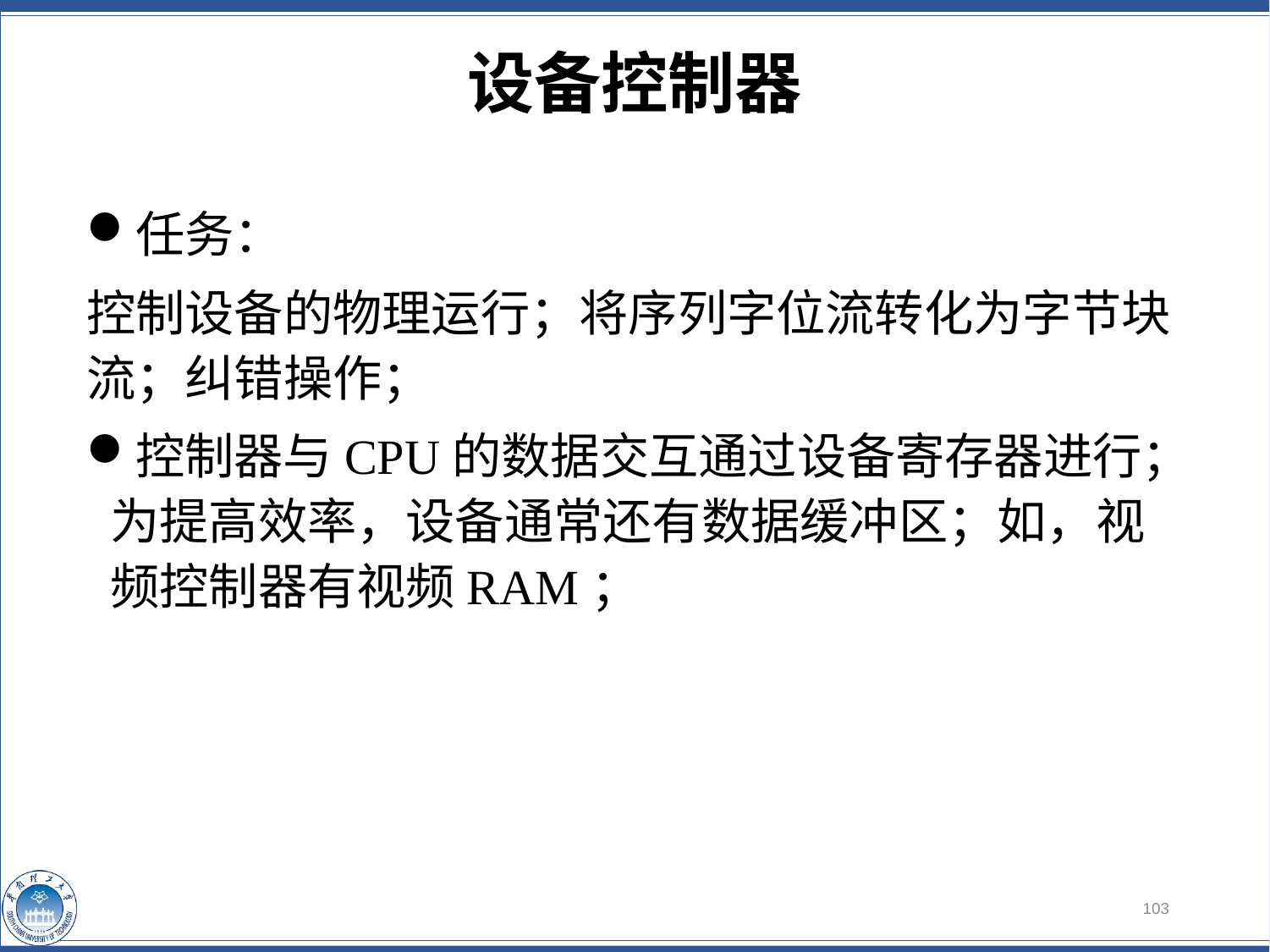

# 设备控制器
任务：
控制设备的物理运行；将序列字位流转化为字节块流；纠错操作；
控制器与CPU的数据交互通过设备寄存器进行；为提高效率，设备通常还有数据缓冲区；如，视频控制器有视频RAM；
103